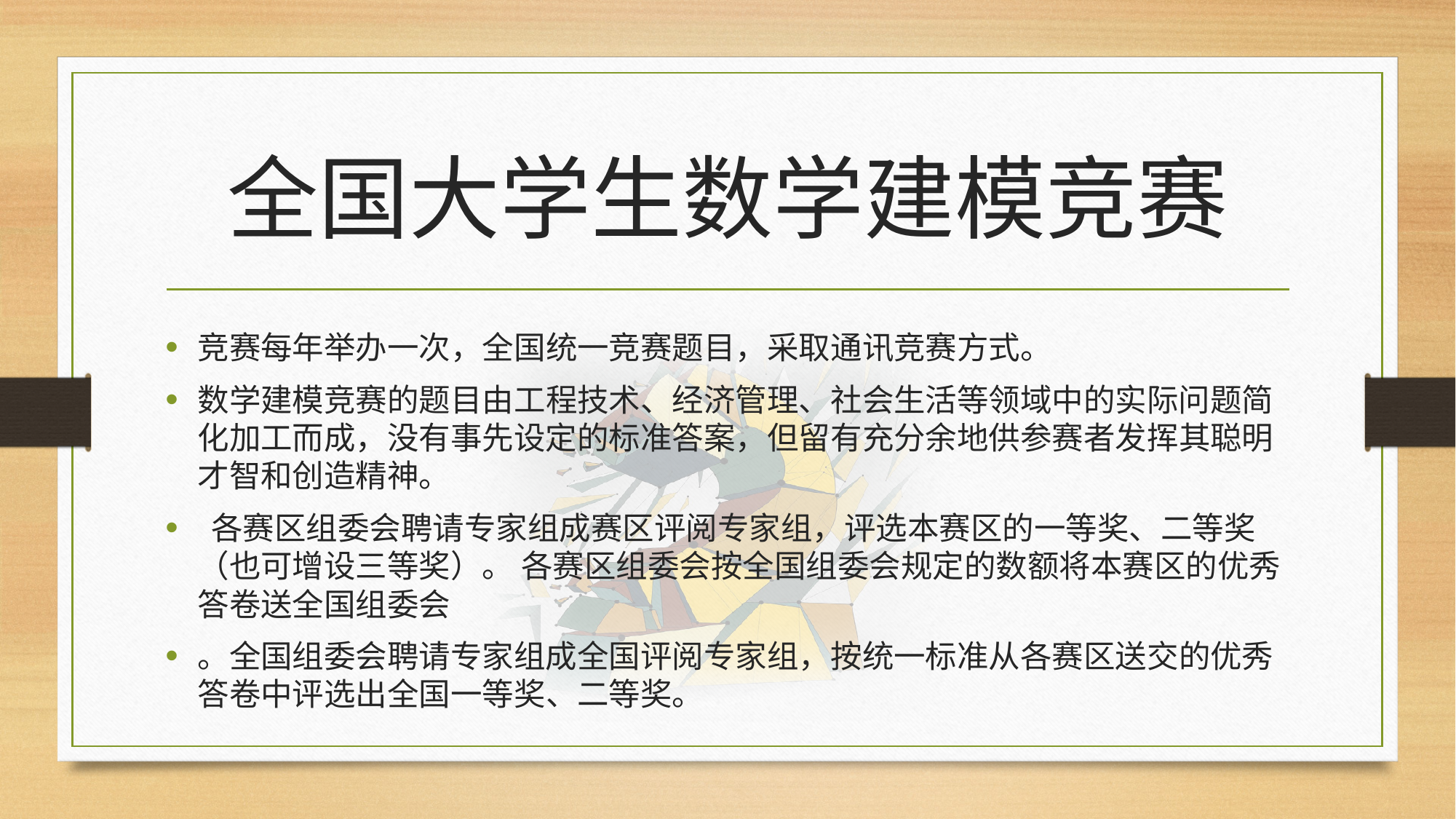

# 全国大学生数学建模竞赛

竞赛每年举办一次，全国统一竞赛题目，采取通讯竞赛方式。
数学建模竞赛的题目由工程技术、经济管理、社会生活等领域中的实际问题简化加工而成，没有事先设定的标准答案，但留有充分余地供参赛者发挥其聪明才智和创造精神。
 各赛区组委会聘请专家组成赛区评阅专家组，评选本赛区的一等奖、二等奖（也可增设三等奖）。 各赛区组委会按全国组委会规定的数额将本赛区的优秀答卷送全国组委会
。全国组委会聘请专家组成全国评阅专家组，按统一标准从各赛区送交的优秀答卷中评选出全国一等奖、二等奖。